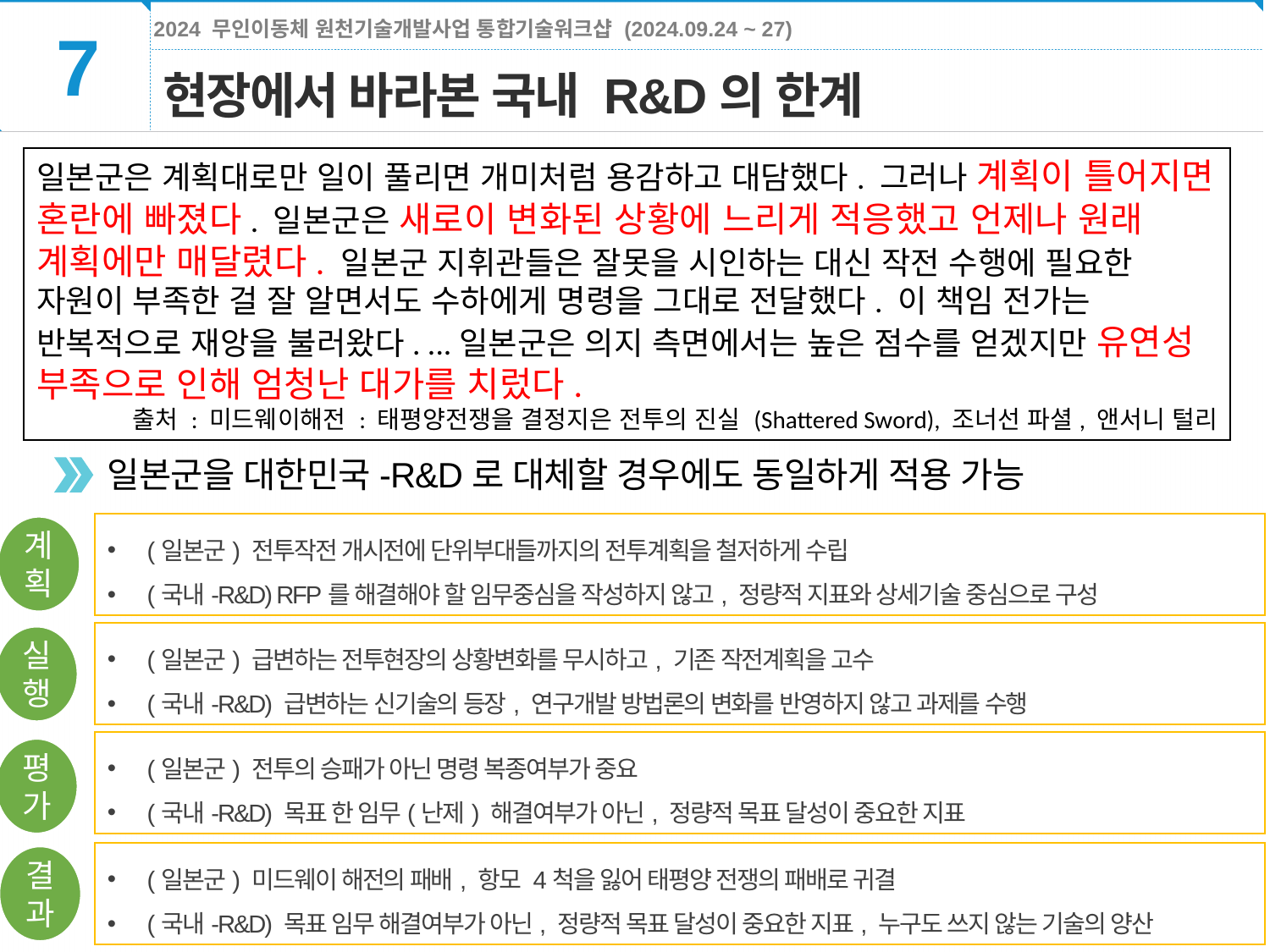

7
현장에서 바라본 국내 R&D의 한계
일본군은 계획대로만 일이 풀리면 개미처럼 용감하고 대담했다. 그러나 계획이 틀어지면 혼란에 빠졌다. 일본군은 새로이 변화된 상황에 느리게 적응했고 언제나 원래 계획에만 매달렸다. 일본군 지휘관들은 잘못을 시인하는 대신 작전 수행에 필요한 자원이 부족한 걸 잘 알면서도 수하에게 명령을 그대로 전달했다. 이 책임 전가는 반복적으로 재앙을 불러왔다. ...일본군은 의지 측면에서는 높은 점수를 얻겠지만 유연성 부족으로 인해 엄청난 대가를 치렀다.
출처 : 미드웨이해전 : 태평양전쟁을 결정지은 전투의 진실 (Shattered Sword), 조너선 파셜, 앤서니 털리
일본군을 대한민국-R&D로 대체할 경우에도 동일하게 적용 가능

(일본군) 전투작전 개시전에 단위부대들까지의 전투계획을 철저하게 수립
(국내-R&D) RFP를 해결해야 할 임무중심을 작성하지 않고, 정량적 지표와 상세기술 중심으로 구성
계획
(일본군) 급변하는 전투현장의 상황변화를 무시하고, 기존 작전계획을 고수
(국내-R&D) 급변하는 신기술의 등장, 연구개발 방법론의 변화를 반영하지 않고 과제를 수행
실행
(일본군) 전투의 승패가 아닌 명령 복종여부가 중요
(국내-R&D) 목표 한 임무(난제) 해결여부가 아닌, 정량적 목표 달성이 중요한 지표
평가
(일본군) 미드웨이 해전의 패배, 항모 4척을 잃어 태평양 전쟁의 패배로 귀결
(국내-R&D) 목표 임무 해결여부가 아닌, 정량적 목표 달성이 중요한 지표, 누구도 쓰지 않는 기술의 양산
결과